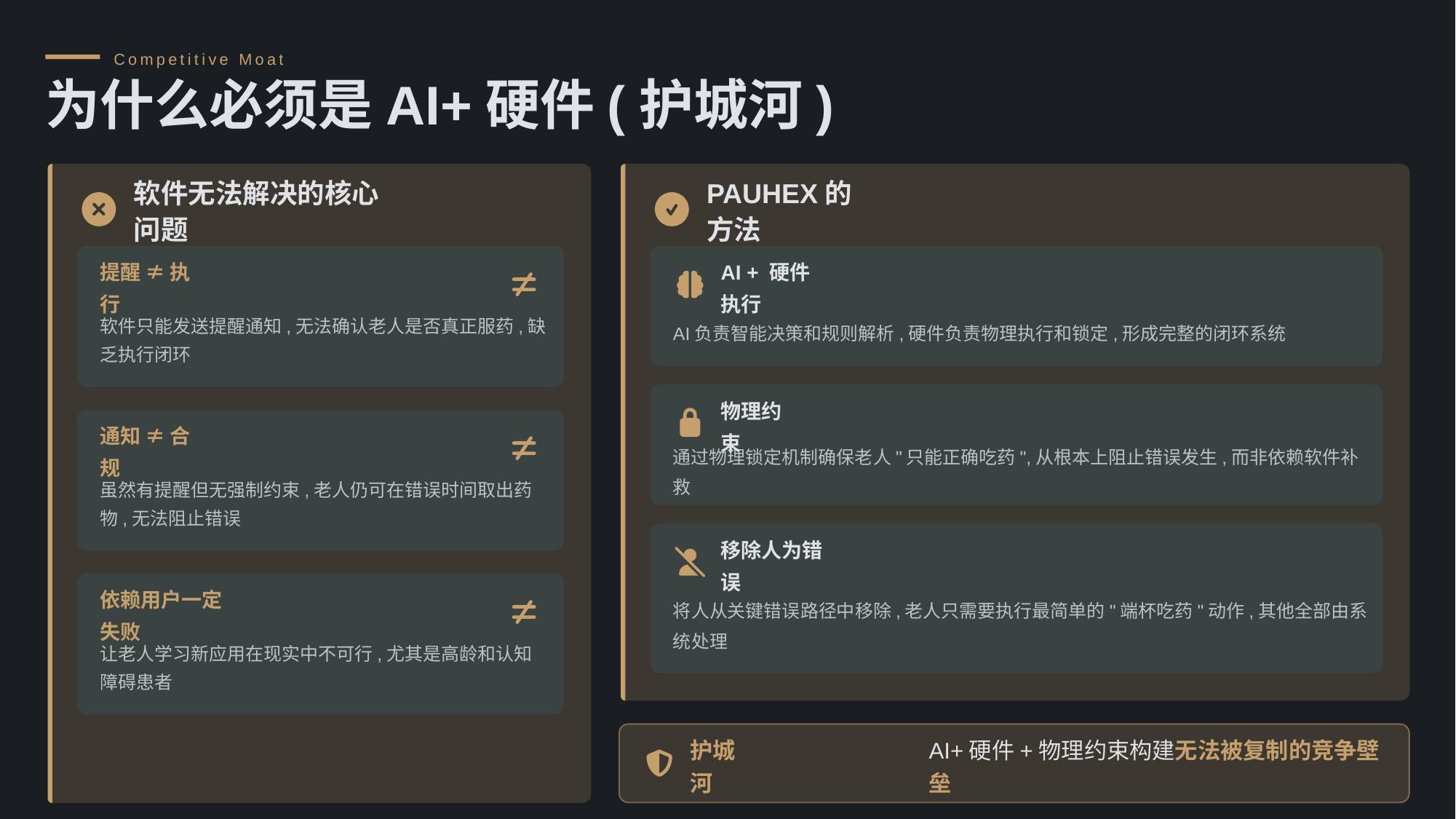

Competitive Moat

为什么必须是AI+硬件(护城河)

软件无法解决的核心问题
PAUHEX的方法

提醒 ≠ 执行
AI + 硬件执行

软件只能发送提醒通知,无法确认老人是否真正服药,缺乏执行闭环
AI负责智能决策和规则解析,硬件负责物理执行和锁定,形成完整的闭环系统

物理约束

通知 ≠ 合规

通过物理锁定机制确保老人"只能正确吃药",从根本上阻止错误发生,而非依赖软件补救
虽然有提醒但无强制约束,老人仍可在错误时间取出药物,无法阻止错误

移除人为错误

将人从关键错误路径中移除,老人只需要执行最简单的"端杯吃药"动作,其他全部由系统处理
依赖用户一定失败

让老人学习新应用在现实中不可行,尤其是高龄和认知障碍患者

护城河
AI+硬件+物理约束构建无法被复制的竞争壁垒